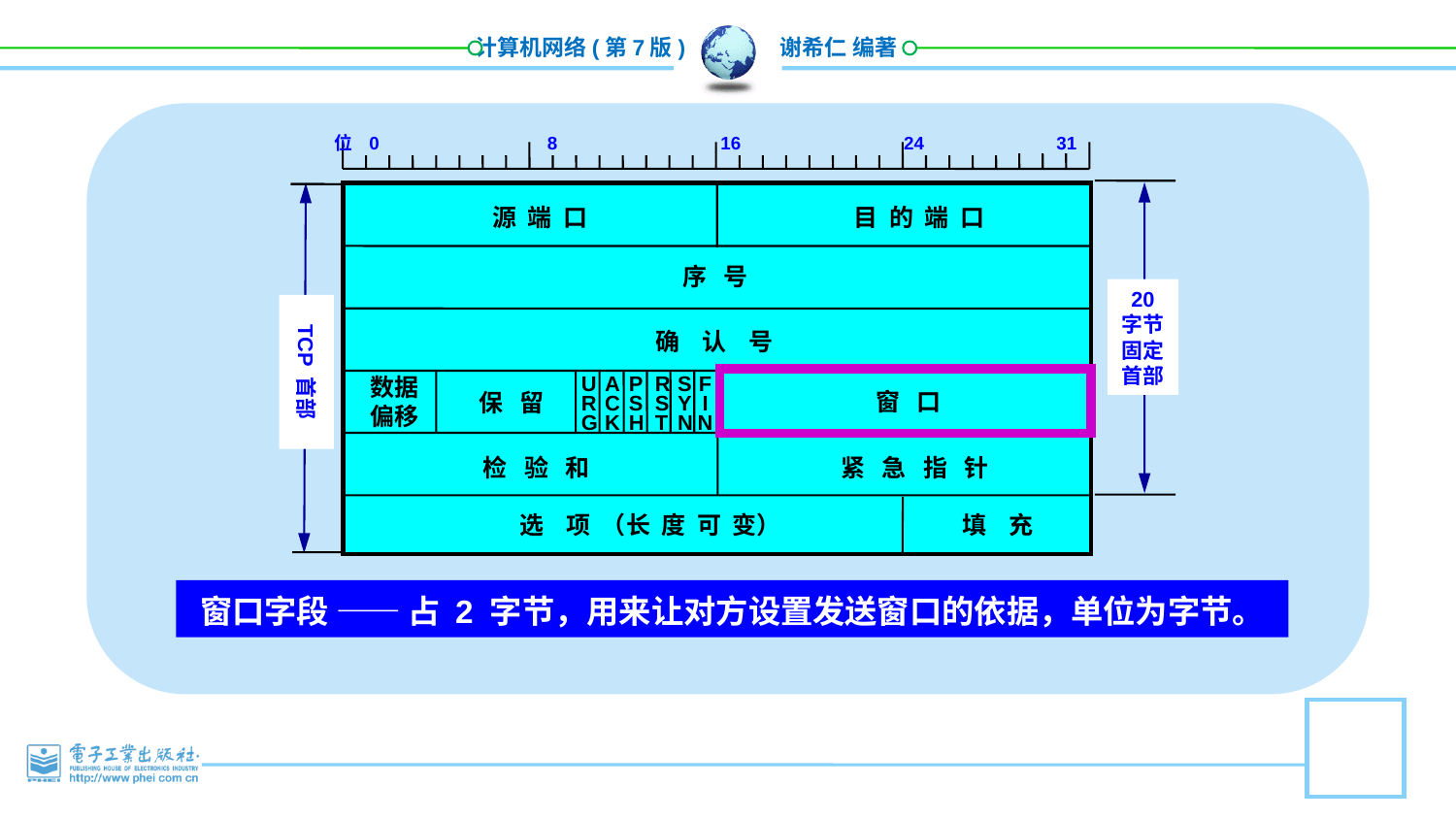

位   0                                 8                                16                                24                          31

源  端  口
目  的  端  口

序   号
20
字节
固定
首部
TCP 首部

确    认    号
数据
偏移

U
R
G
A
C
K
P
S
H
R
S
T
S
Y
N
F
I
N

窗   口
保   留

检   验   和
紧   急   指   针

选    项  （长  度  可  变）
填    充

窗口字段 —— 占 2 字节，用来让对方设置发送窗口的依据，单位为字节。